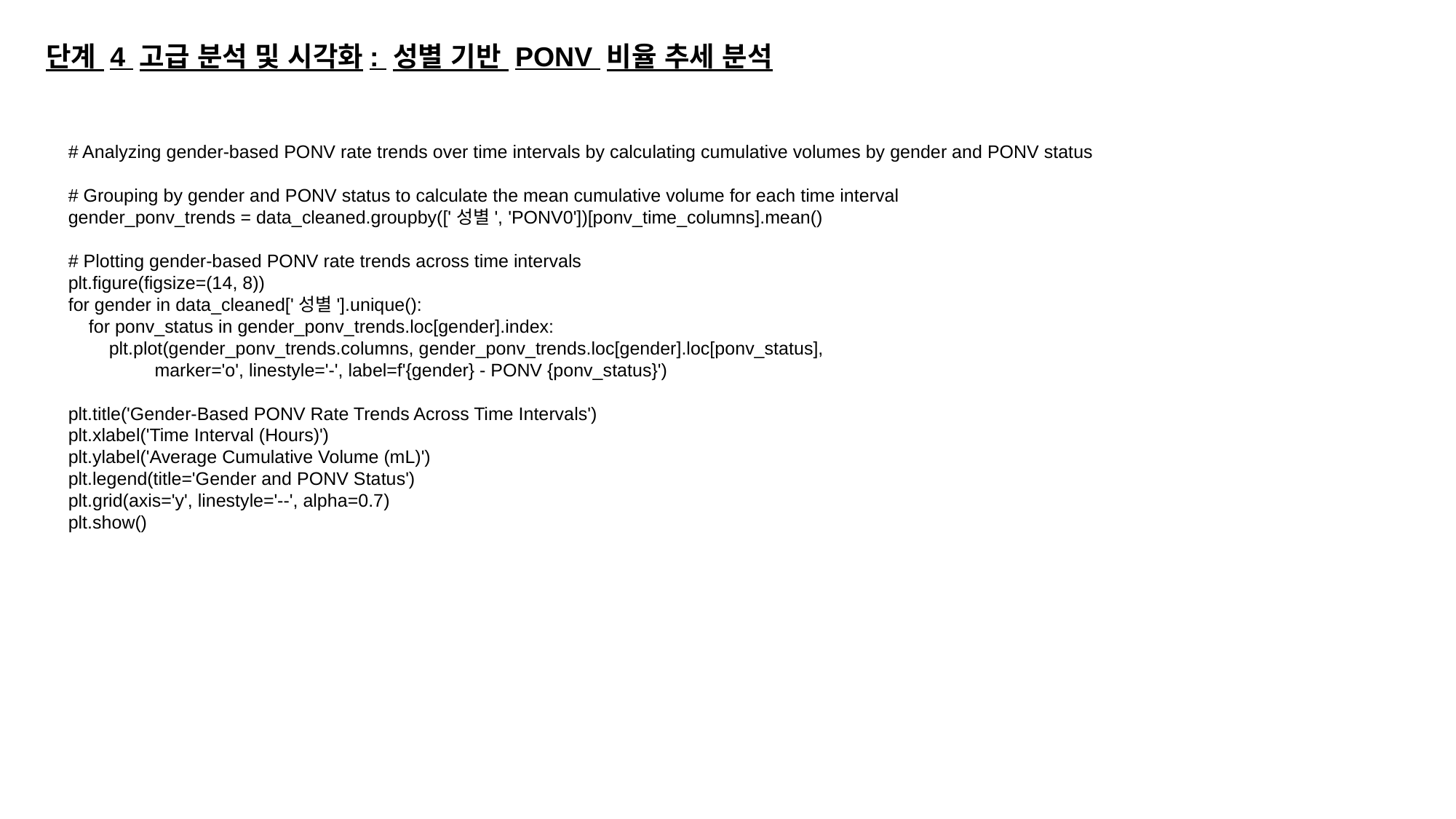

단계 4 고급 분석 및 시각화: 성별 기반 PONV 비율 추세 분석
# Analyzing gender-based PONV rate trends over time intervals by calculating cumulative volumes by gender and PONV status

# Grouping by gender and PONV status to calculate the mean cumulative volume for each time interval
gender_ponv_trends = data_cleaned.groupby(['성별', 'PONV0'])[ponv_time_columns].mean()

# Plotting gender-based PONV rate trends across time intervals
plt.figure(figsize=(14, 8))
for gender in data_cleaned['성별'].unique():
    for ponv_status in gender_ponv_trends.loc[gender].index:
        plt.plot(gender_ponv_trends.columns, gender_ponv_trends.loc[gender].loc[ponv_status],
                 marker='o', linestyle='-', label=f'{gender} - PONV {ponv_status}')

plt.title('Gender-Based PONV Rate Trends Across Time Intervals')
plt.xlabel('Time Interval (Hours)')
plt.ylabel('Average Cumulative Volume (mL)')
plt.legend(title='Gender and PONV Status')
plt.grid(axis='y', linestyle='--', alpha=0.7)
plt.show()